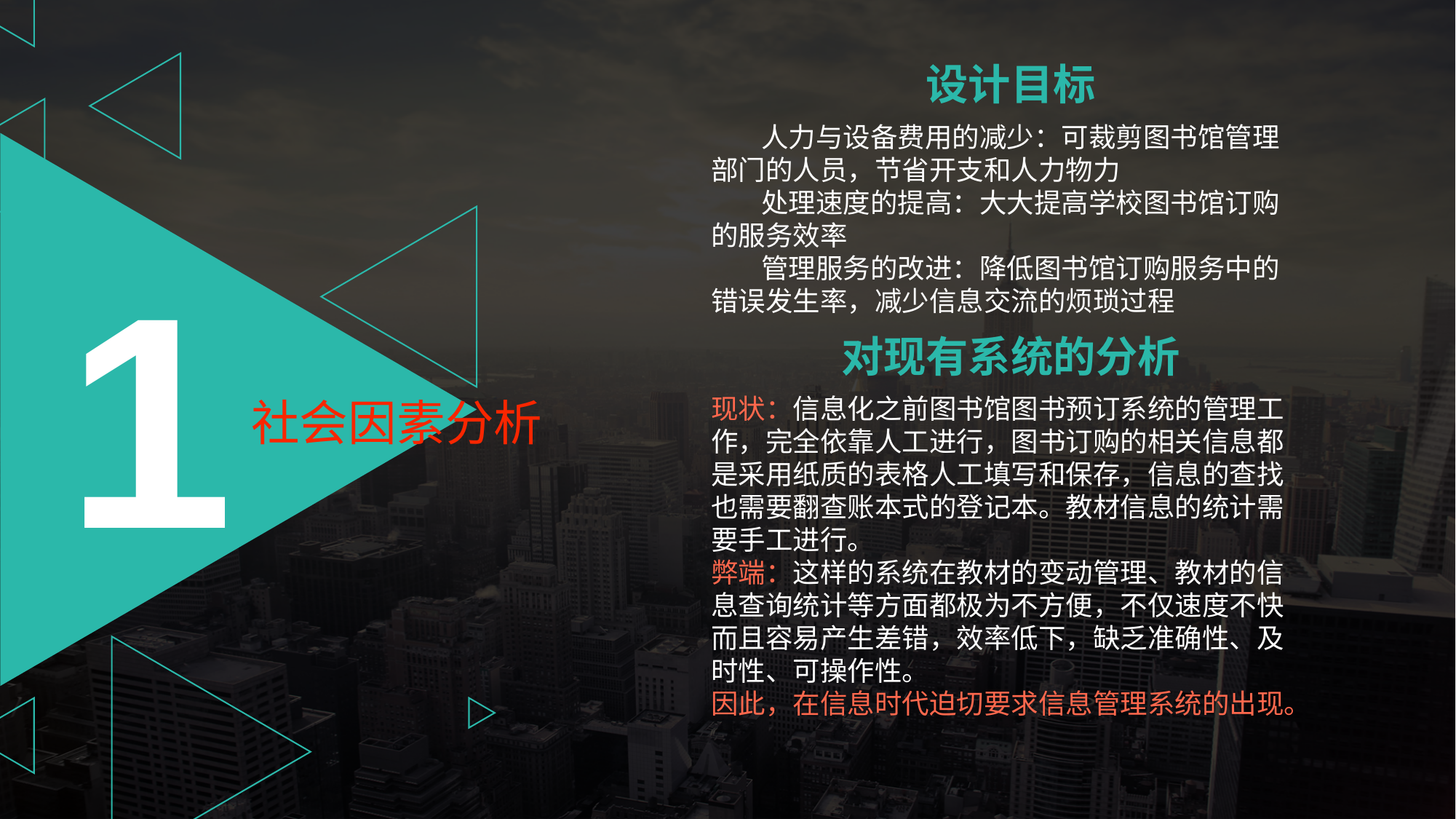

设计目标

       人力与设备费用的减少：可裁剪图书馆管理部门的人员，节省开支和人力物力
       处理速度的提高：大大提高学校图书馆订购的服务效率
       管理服务的改进：降低图书馆订购服务中的错误发生率，减少信息交流的烦琐过程
1
对现有系统的分析
现状：信息化之前图书馆图书预订系统的管理工作，完全依靠人工进行，图书订购的相关信息都是采用纸质的表格人工填写和保存，信息的查找也需要翻查账本式的登记本。教材信息的统计需要手工进行。
弊端：这样的系统在教材的变动管理、教材的信息查询统计等方面都极为不方便，不仅速度不快而且容易产生差错，效率低下，缺乏准确性、及时性、可操作性。
因此，在信息时代迫切要求信息管理系统的出现。
社会因素分析